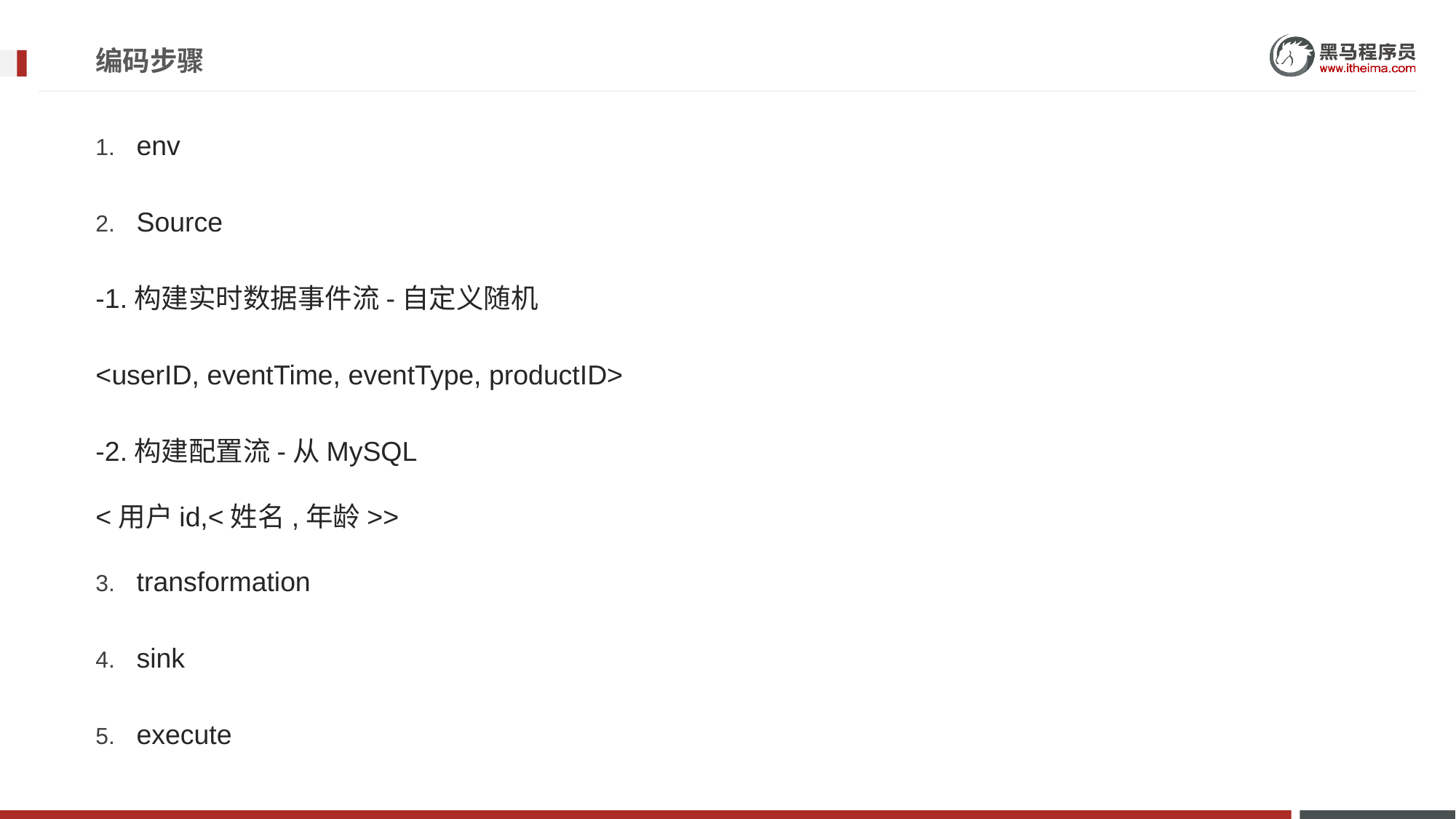

# 编码步骤
env
Source
-1.构建实时数据事件流-自定义随机
<userID, eventTime, eventType, productID>
-2.构建配置流-从MySQL
<用户id,<姓名,年龄>>
transformation
sink
execute